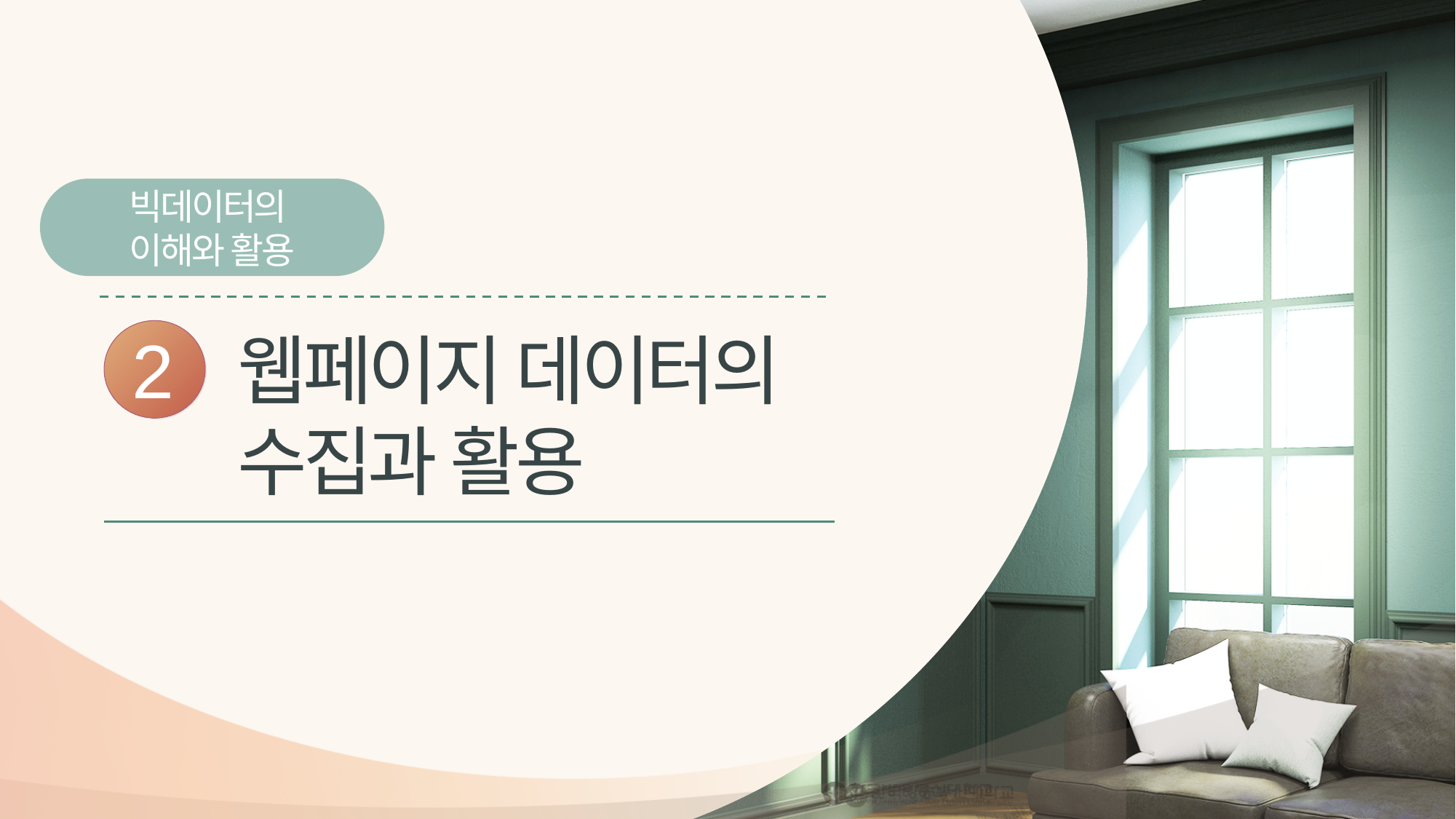

빅데이터의
이해와 활용
2

웹페이지 데이터의
수집과 활용